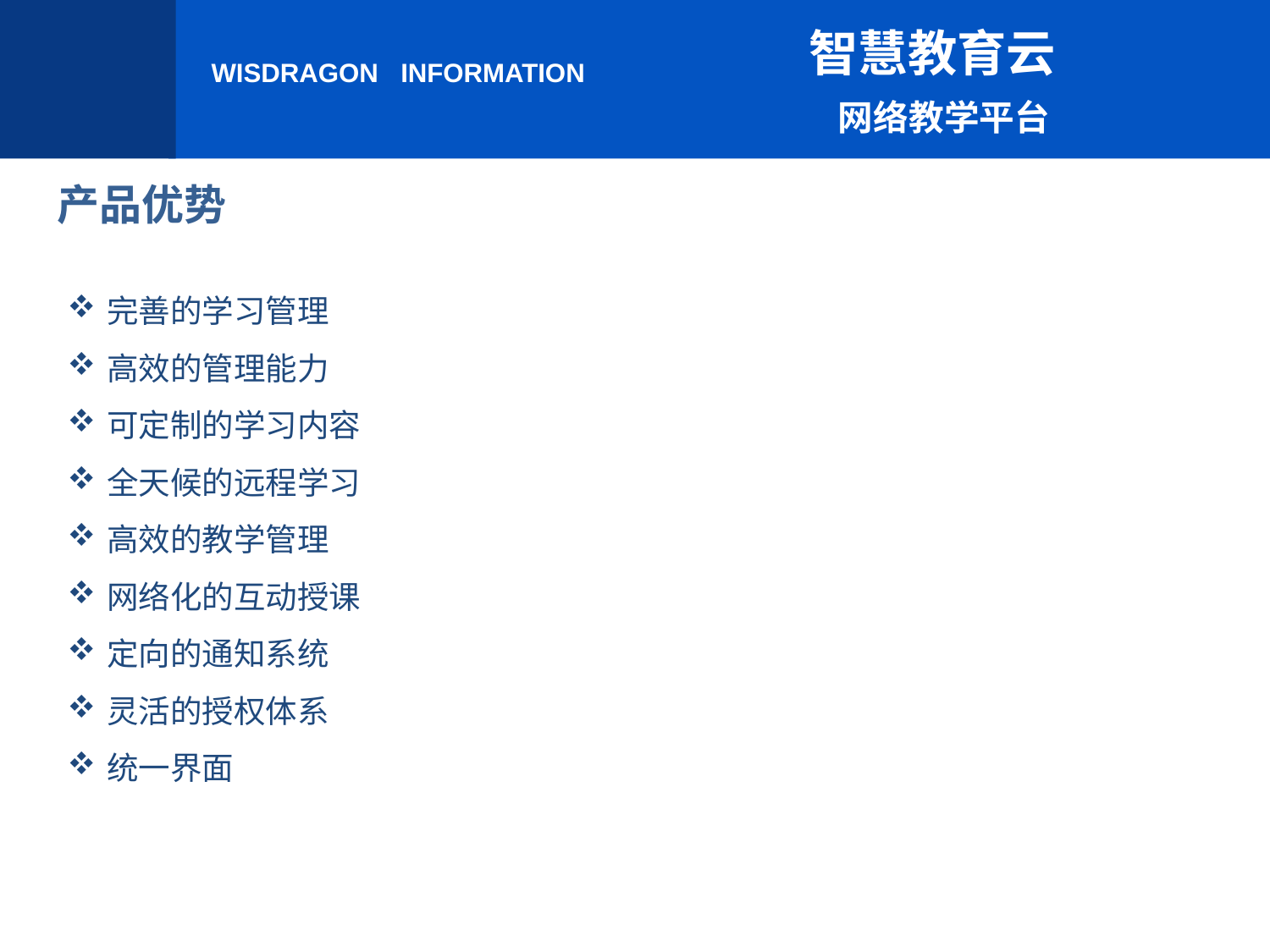

智慧教育云
 网络教学平台
产品优势

完善的学习管理
高效的管理能力
可定制的学习内容
全天候的远程学习
高效的教学管理
网络化的互动授课
定向的通知系统
灵活的授权体系
统一界面